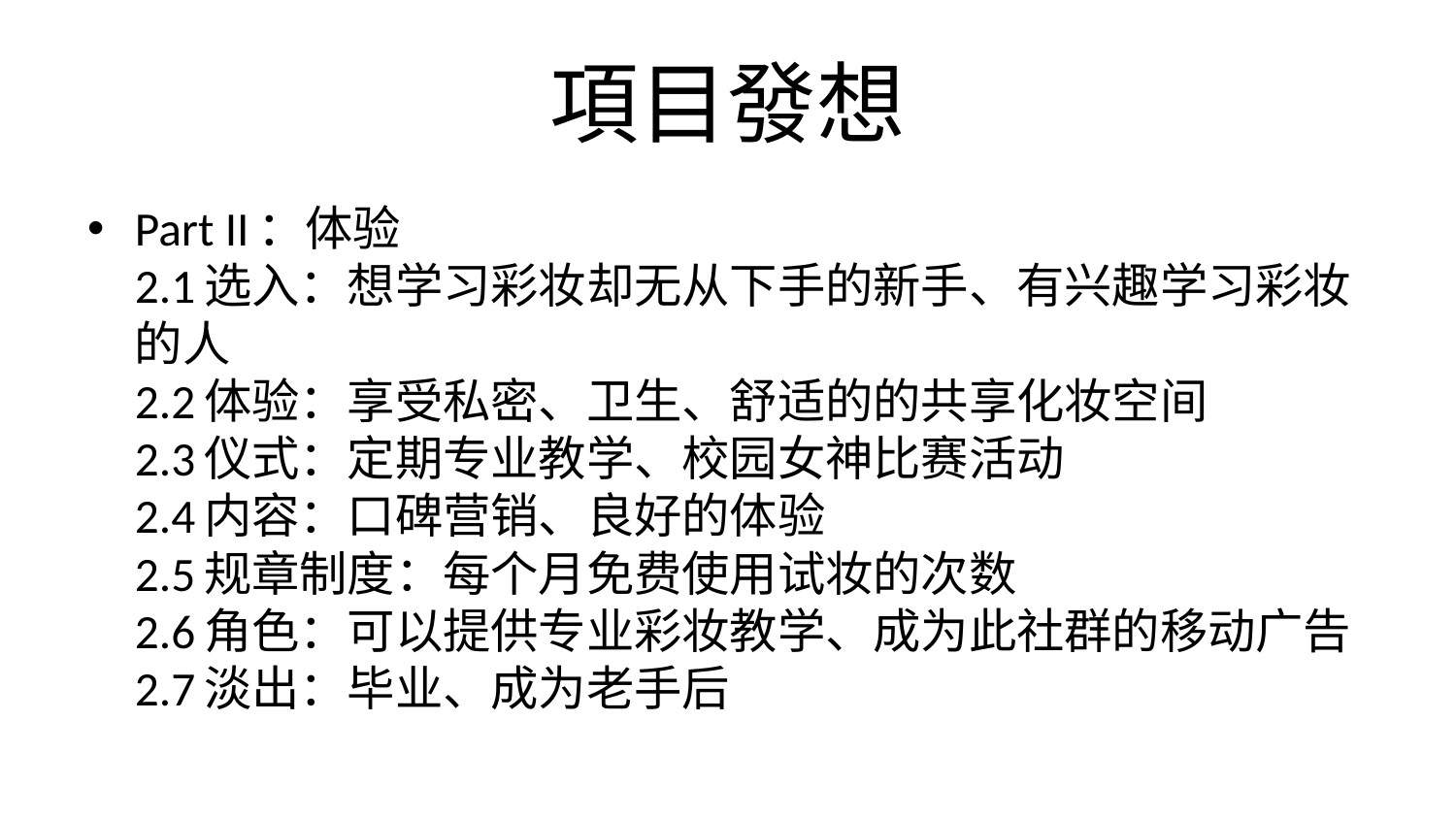

# 項目發想
Part II：体验
2.1选入：想学习彩妆却无从下手的新手、有兴趣学习彩妆的人
2.2体验：享受私密、卫生、舒适的的共享化妆空间
2.3仪式：定期专业教学、校园女神比赛活动
2.4内容：口碑营销、良好的体验
2.5规章制度：每个月免费使用试妆的次数
2.6角色：可以提供专业彩妆教学、成为此社群的移动广告
2.7淡出：毕业、成为老手后